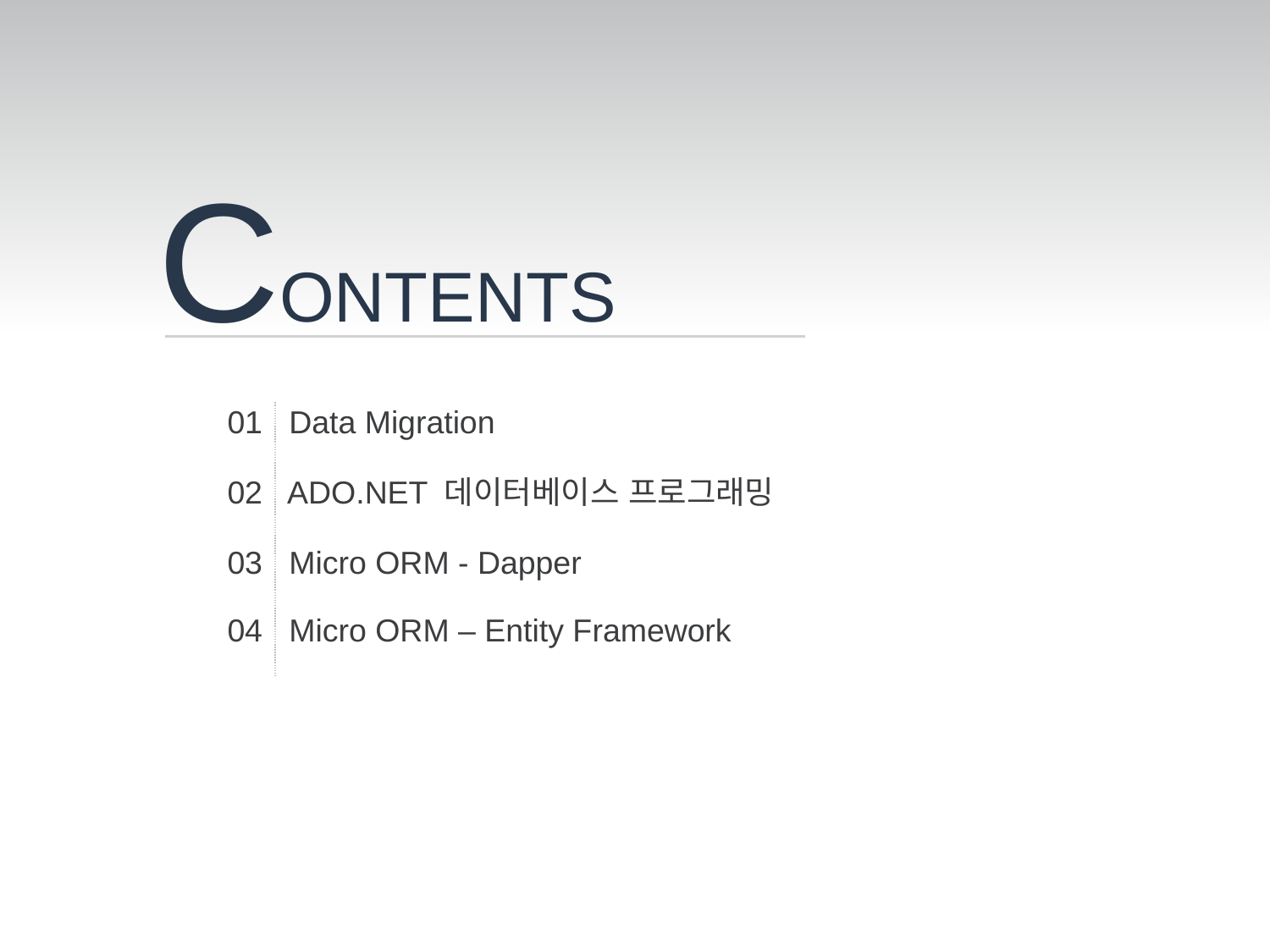

CONTENTS
01   Data Migration
02   ADO.NET 데이터베이스 프로그래밍
03   Micro ORM - Dapper
04   Micro ORM – Entity Framework